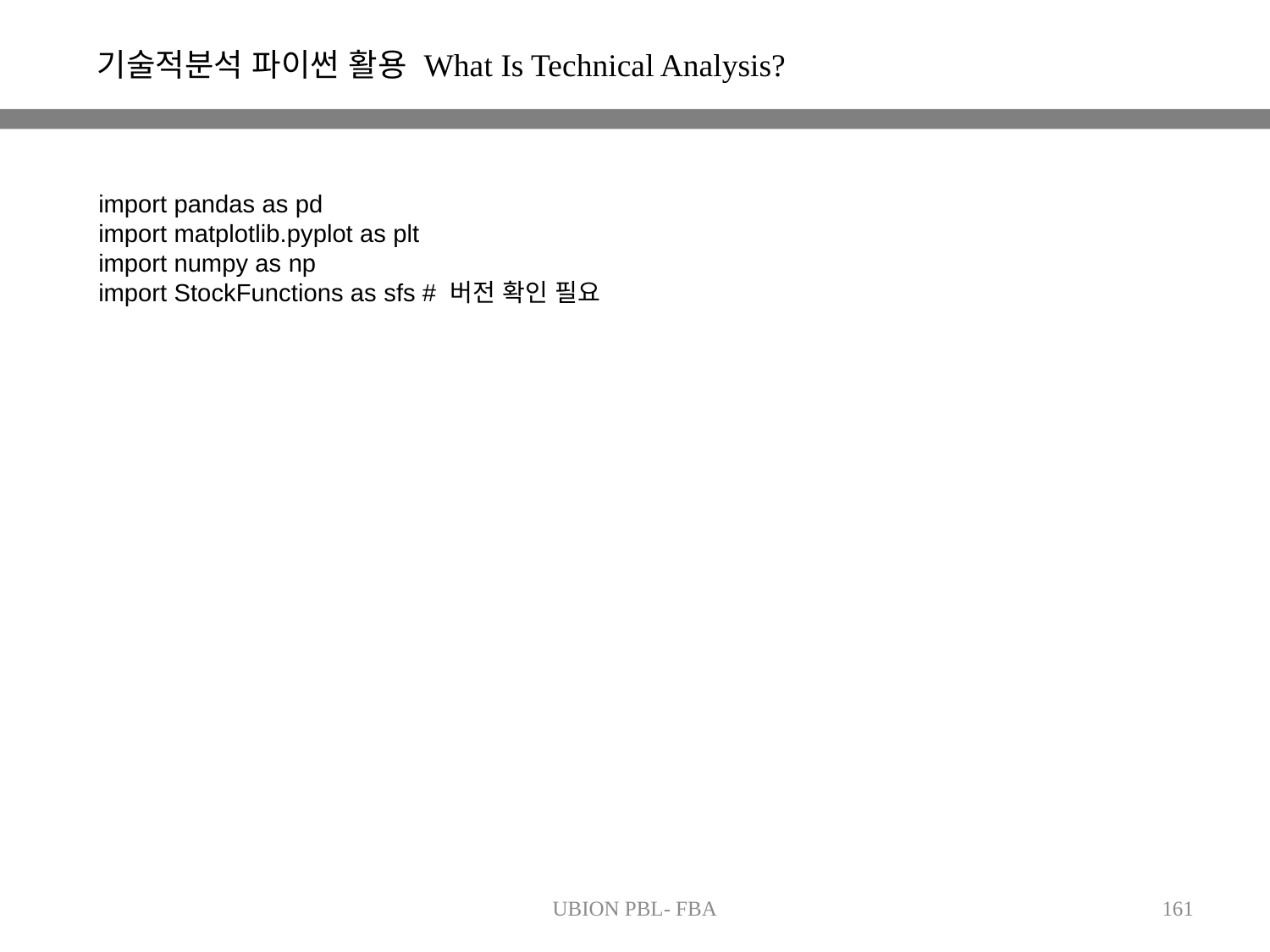

기술적분석 파이썬 활용 What Is Technical Analysis?

import pandas as pd
import matplotlib.pyplot as plt
import numpy as np
import StockFunctions as sfs # 버전 확인 필요
UBION PBL- FBA
161